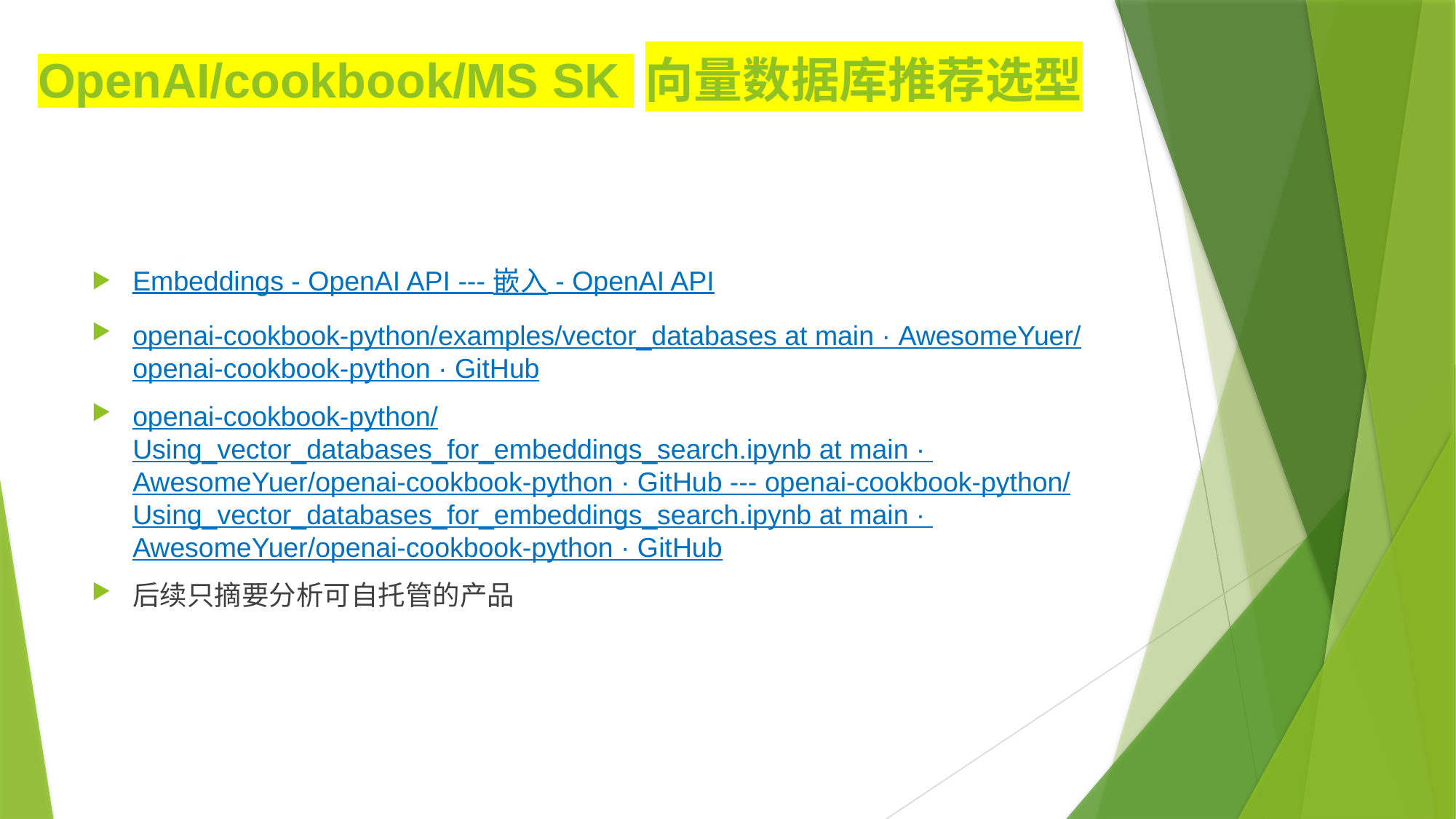

# OpenAI/cookbook/MS SK 向量数据库推荐选型
Embeddings - OpenAI API --- 嵌入 - OpenAI API
openai-cookbook-python/examples/vector_databases at main · AwesomeYuer/openai-cookbook-python · GitHub
openai-cookbook-python/Using_vector_databases_for_embeddings_search.ipynb at main · AwesomeYuer/openai-cookbook-python · GitHub --- openai-cookbook-python/Using_vector_databases_for_embeddings_search.ipynb at main · AwesomeYuer/openai-cookbook-python · GitHub
后续只摘要分析可自托管的产品